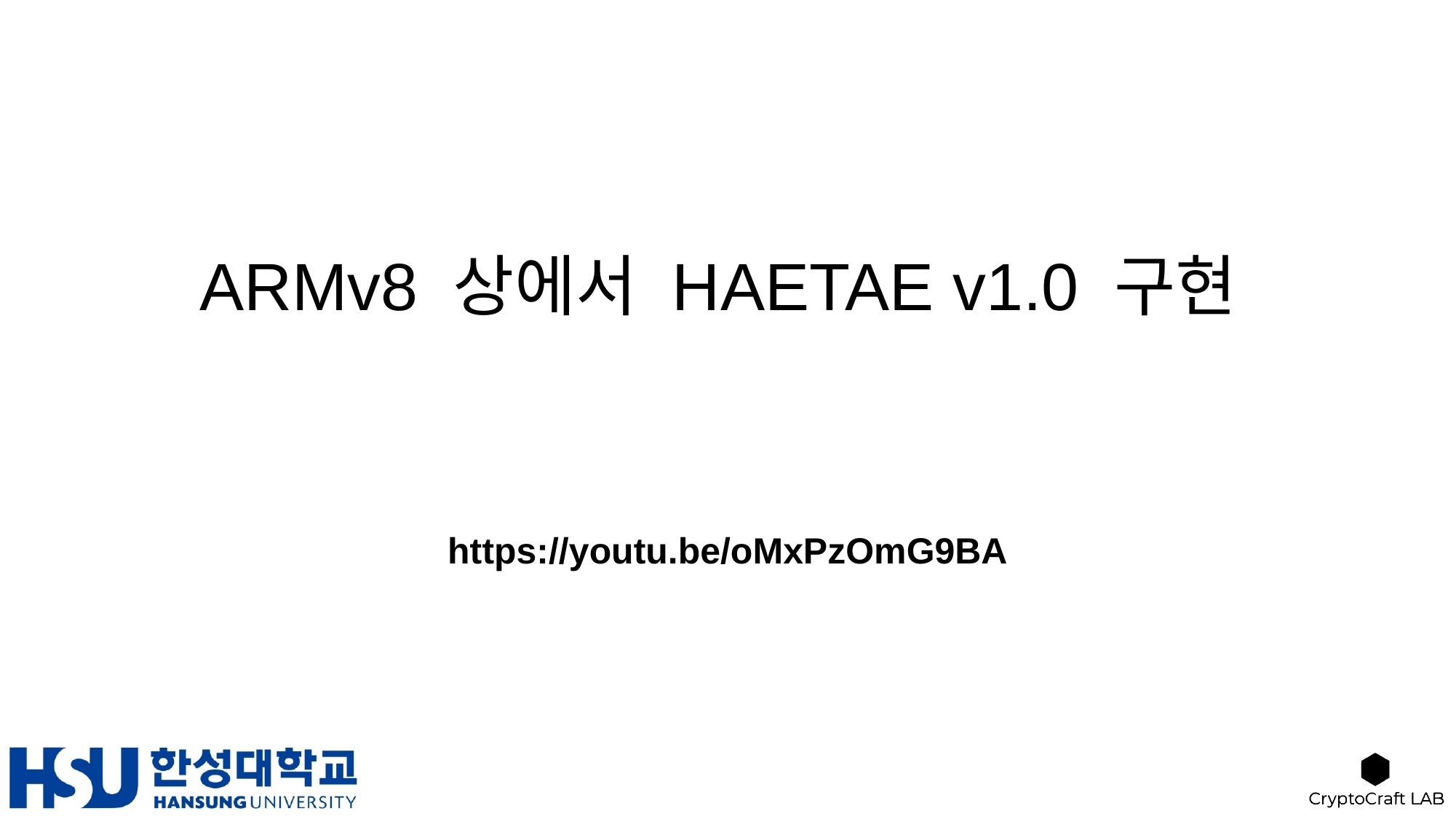

# ARMv8 상에서 HAETAE v1.0 구현
https://youtu.be/oMxPzOmG9BA